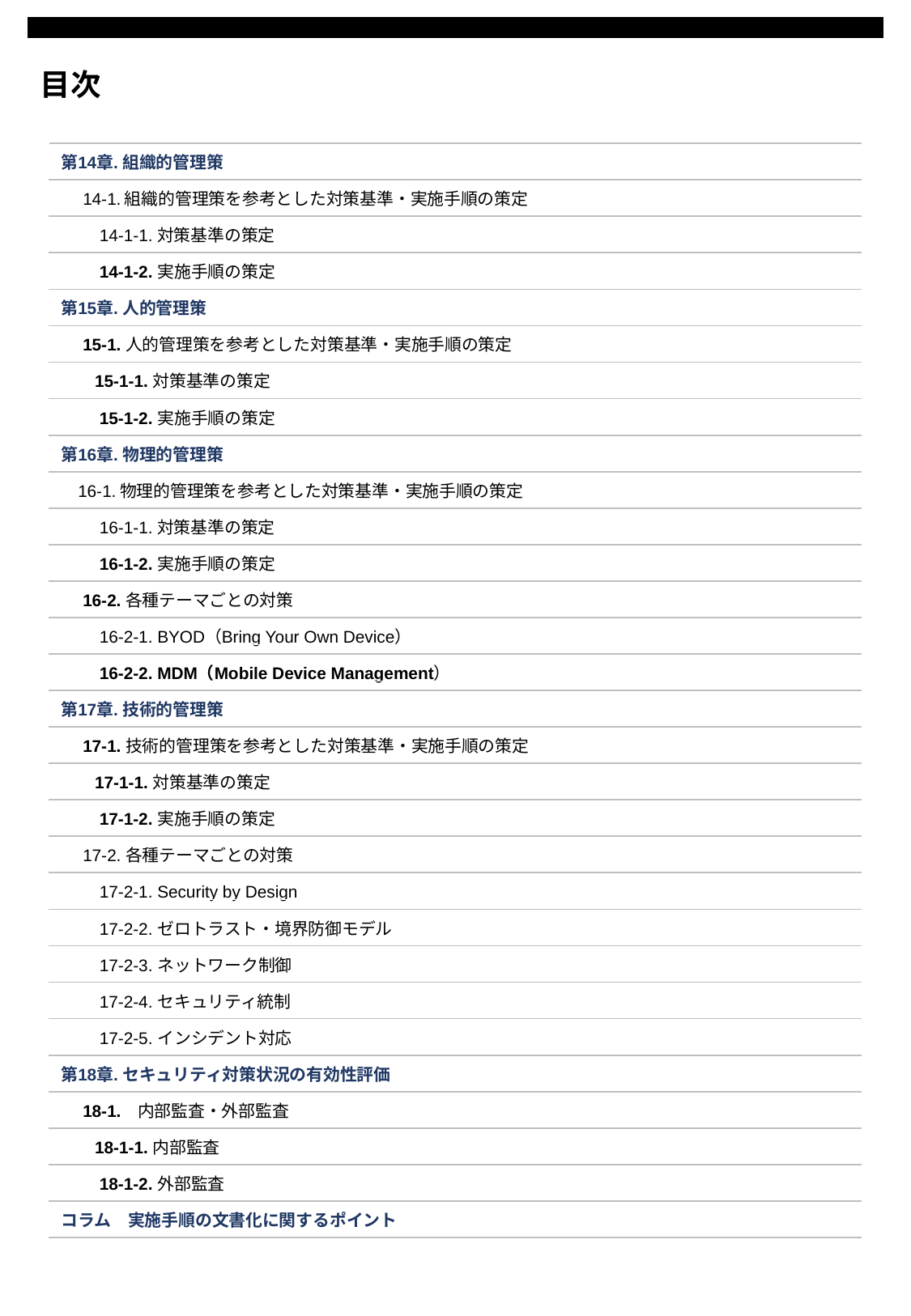

| 第14章. 組織的管理策 |
| --- |
| 14-1. 組織的管理策を参考とした対策基準・実施手順の策定 |
| 14-1-1. 対策基準の策定 |
| 14-1-2. 実施手順の策定 |
| 第15章. 人的管理策 |
| 15-1. 人的管理策を参考とした対策基準・実施手順の策定 |
| 15-1-1. 対策基準の策定 |
| 15-1-2. 実施手順の策定 |
| 第16章. 物理的管理策 |
| 16-1. 物理的管理策を参考とした対策基準・実施手順の策定 |
| 16-1-1. 対策基準の策定 |
| 16-1-2. 実施手順の策定 |
| 16-2. 各種テーマごとの対策 |
| 16-2-1. BYOD（Bring Your Own Device） |
| 16-2-2. MDM（Mobile Device Management） |
| 第17章. 技術的管理策 |
| 17-1. 技術的管理策を参考とした対策基準・実施手順の策定 |
| 17-1-1. 対策基準の策定 |
| 17-1-2. 実施手順の策定 |
| 17-2. 各種テーマごとの対策 |
| 17-2-1. Security by Design |
| 17-2-2. ゼロトラスト・境界防御モデル |
| 17-2-3. ネットワーク制御 |
| 17-2-4. セキュリティ統制 |
| 17-2-5. インシデント対応 |
| 第18章. セキュリティ対策状況の有効性評価 |
| 18-1.　内部監査・外部監査 |
| 18-1-1. 内部監査 |
| 18-1-2. 外部監査 |
| コラム　実施手順の文書化に関するポイント |